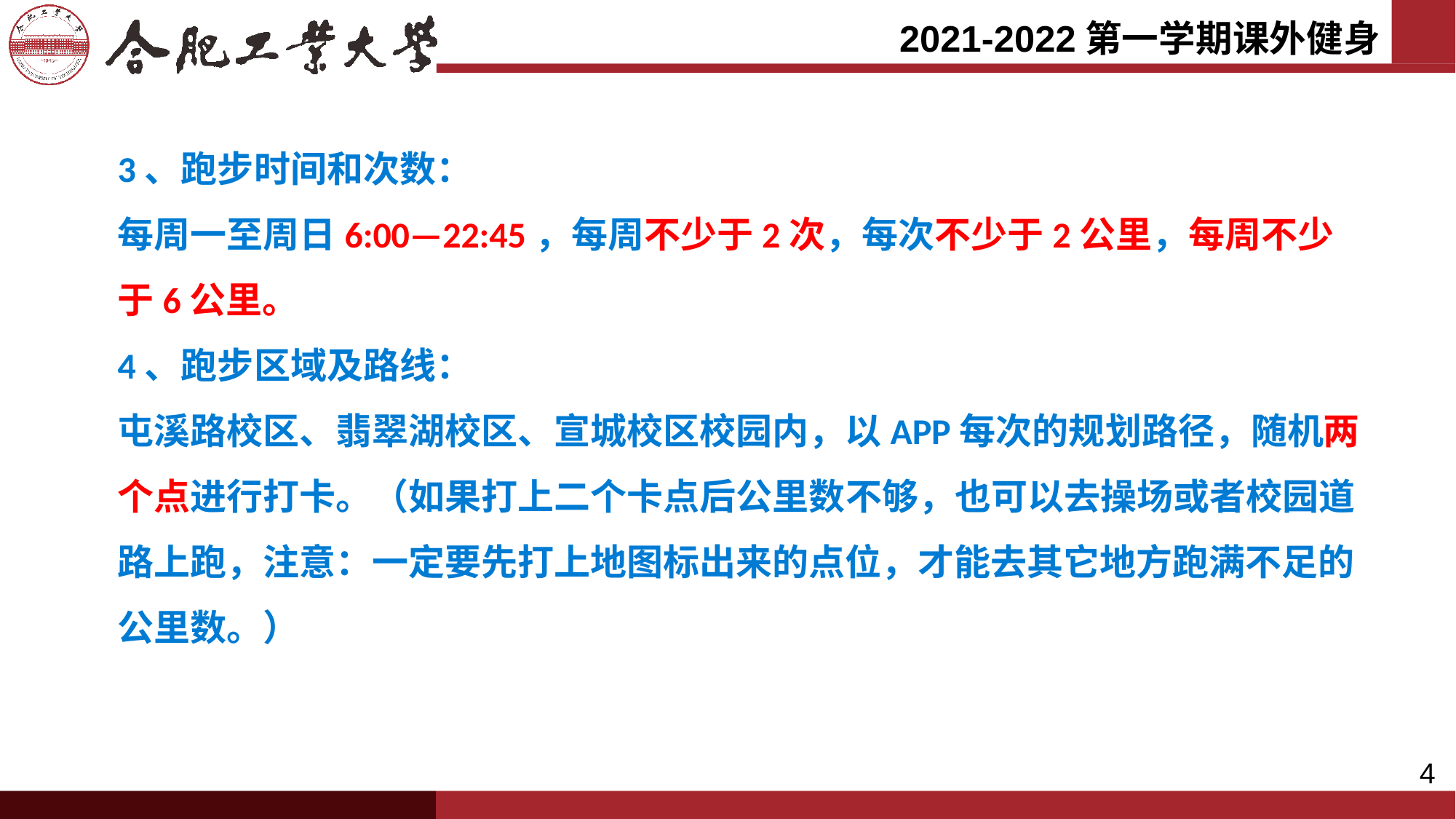

2021-2022第一学期课外健身
3、跑步时间和次数：
每周一至周日6:00—22:45，每周不少于2次，每次不少于2公里，每周不少于6公里。
4、跑步区域及路线：
屯溪路校区、翡翠湖校区、宣城校区校园内，以APP每次的规划路径，随机两个点进行打卡。（如果打上二个卡点后公里数不够，也可以去操场或者校园道路上跑，注意：一定要先打上地图标出来的点位，才能去其它地方跑满不足的公里数。）